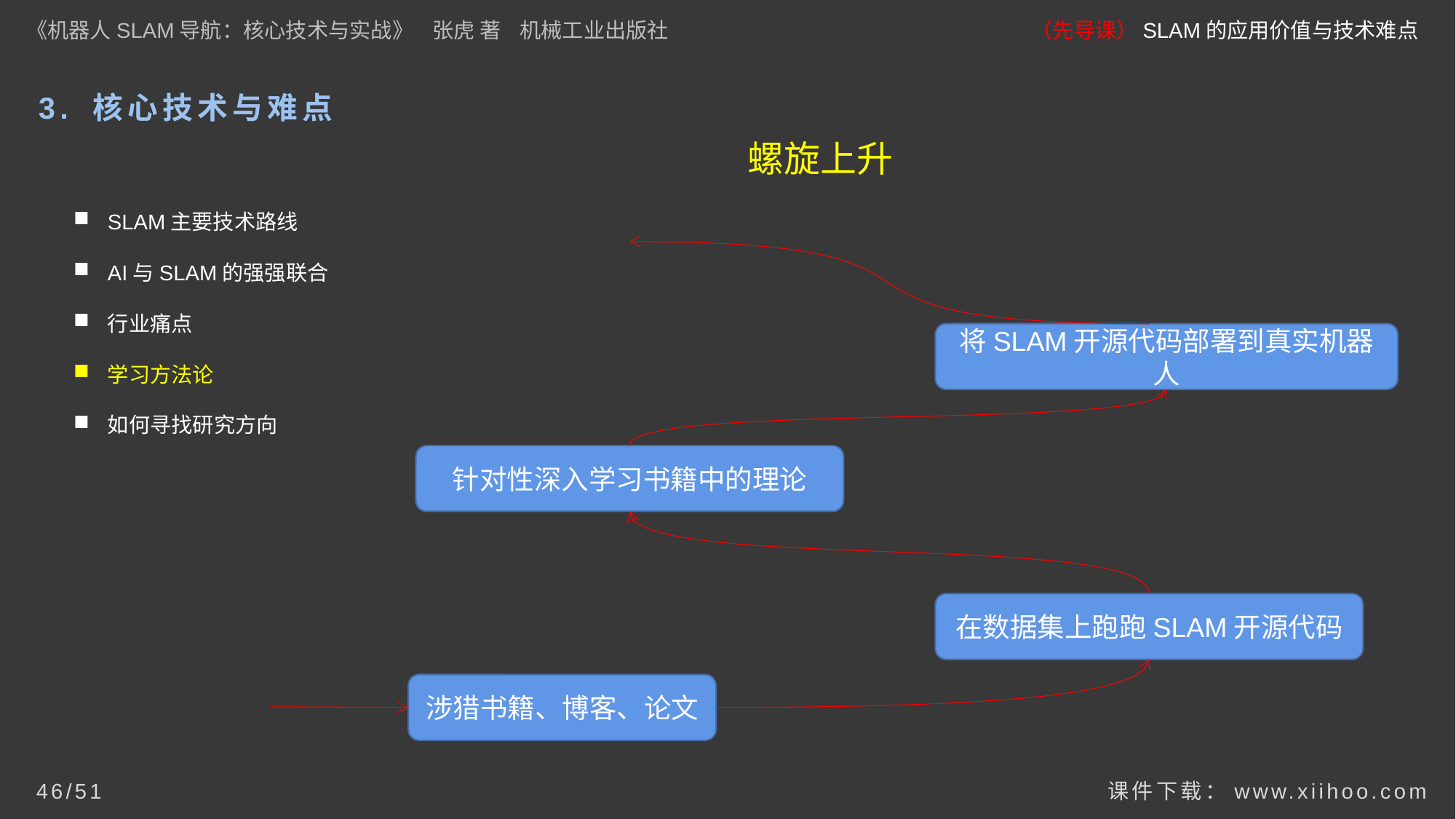

《机器人SLAM导航：核心技术与实战》    张虎 著    机械工业出版社
（先导课）SLAM的应用价值与技术难点
3. 核心技术与难点
螺旋上升
SLAM主要技术路线
AI与SLAM的强强联合
行业痛点
学习方法论
如何寻找研究方向
将SLAM开源代码部署到真实机器人
针对性深入学习书籍中的理论
在数据集上跑跑SLAM开源代码
涉猎书籍、博客、论文
课件下载：www.xiihoo.com
46/51